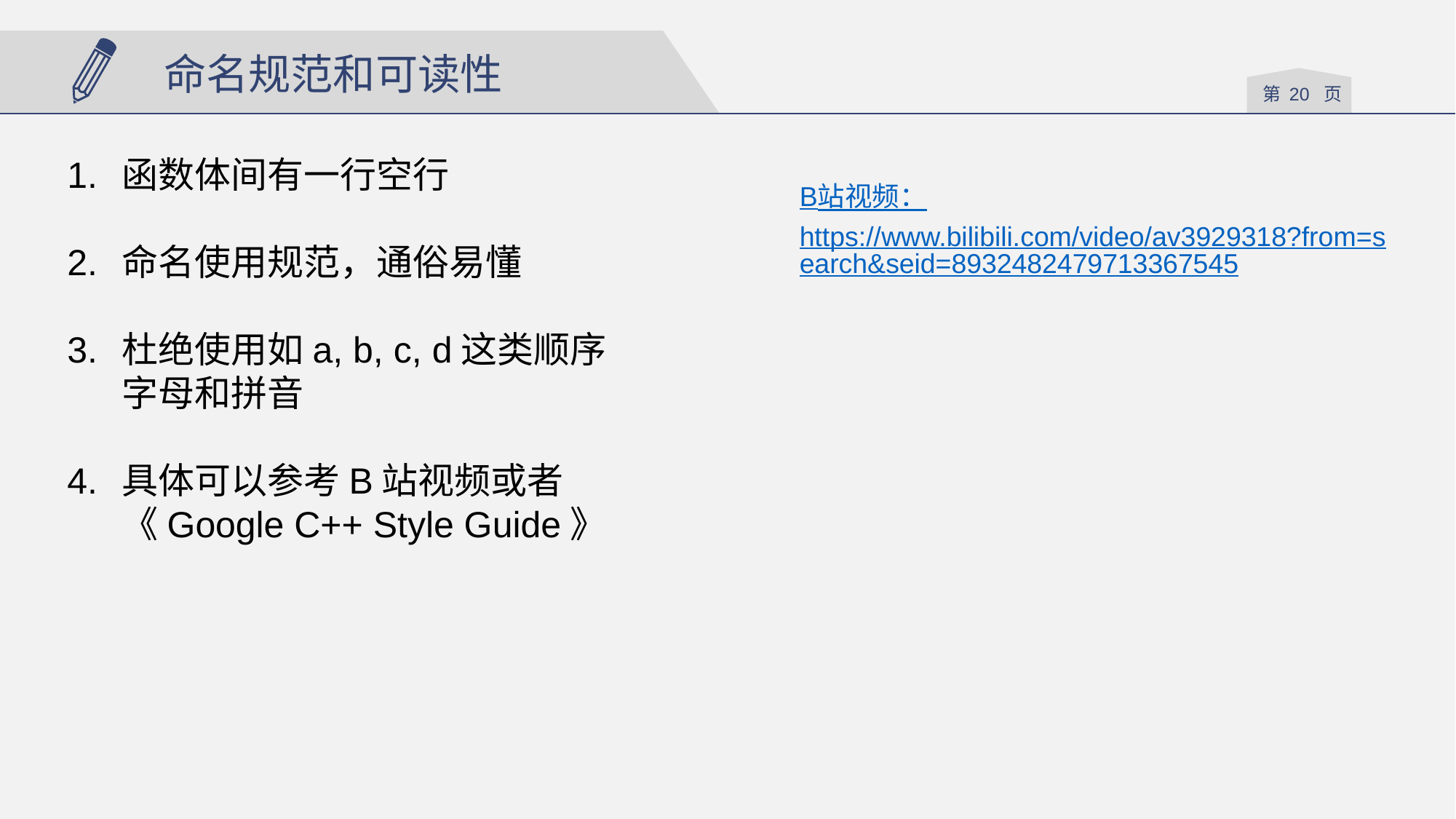

命名规范和可读性
函数体间有一行空行

命名使用规范，通俗易懂

杜绝使用如a, b, c, d这类顺序字母和拼音

具体可以参考B站视频或者《Google C++ Style Guide》
B站视频：https://www.bilibili.com/video/av3929318?from=search&seid=8932482479713367545